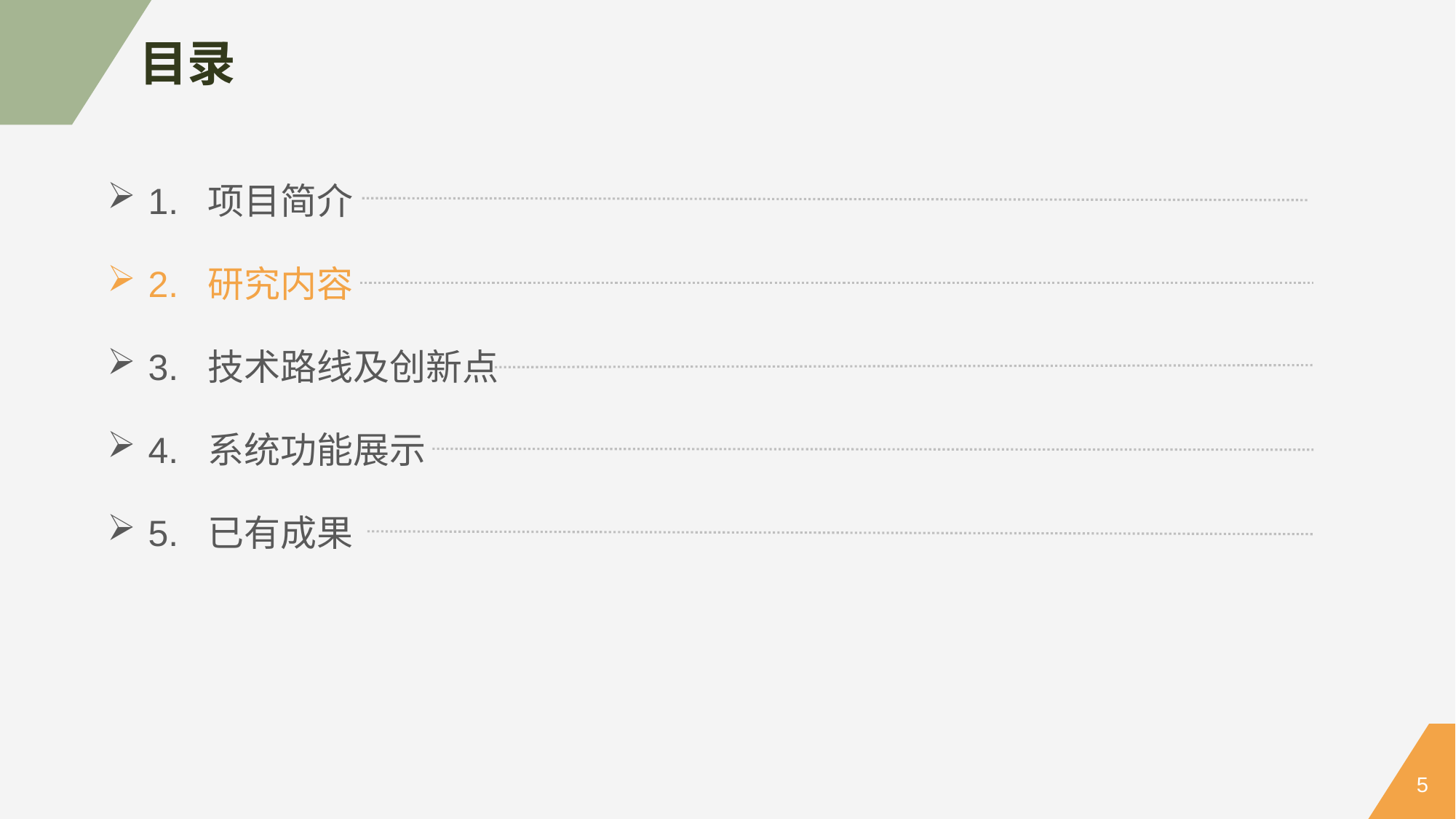

目录
1.  项目简介

2.  研究内容

3.  技术路线及创新点

4.  系统功能展示

5.  已有成果